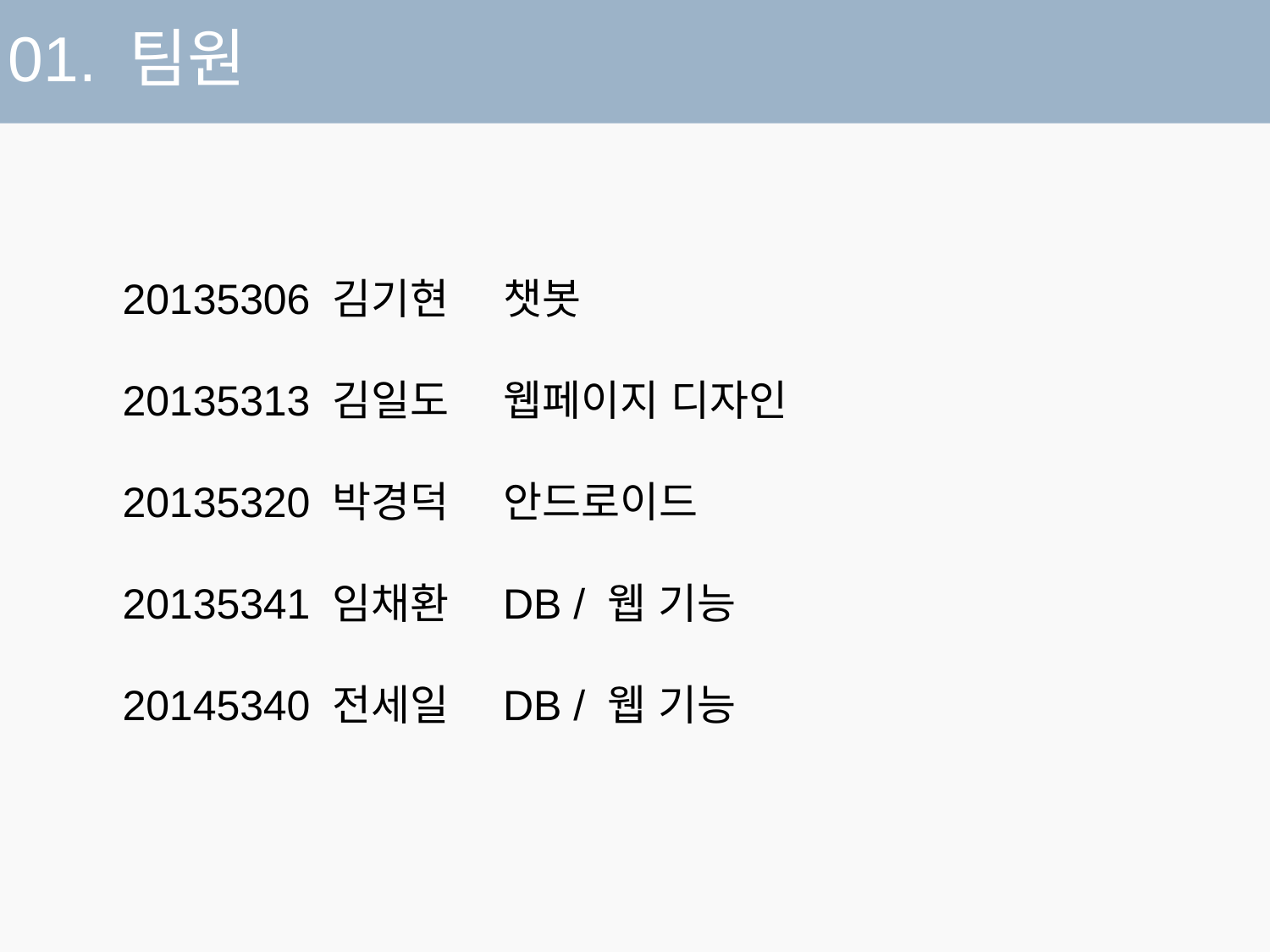

01. 팀원

20135306 김기현

20135313 김일도

20135320 박경덕

20135341 임채환

20145340 전세일
챗봇

웹페이지 디자인

안드로이드

DB / 웹 기능

DB / 웹 기능